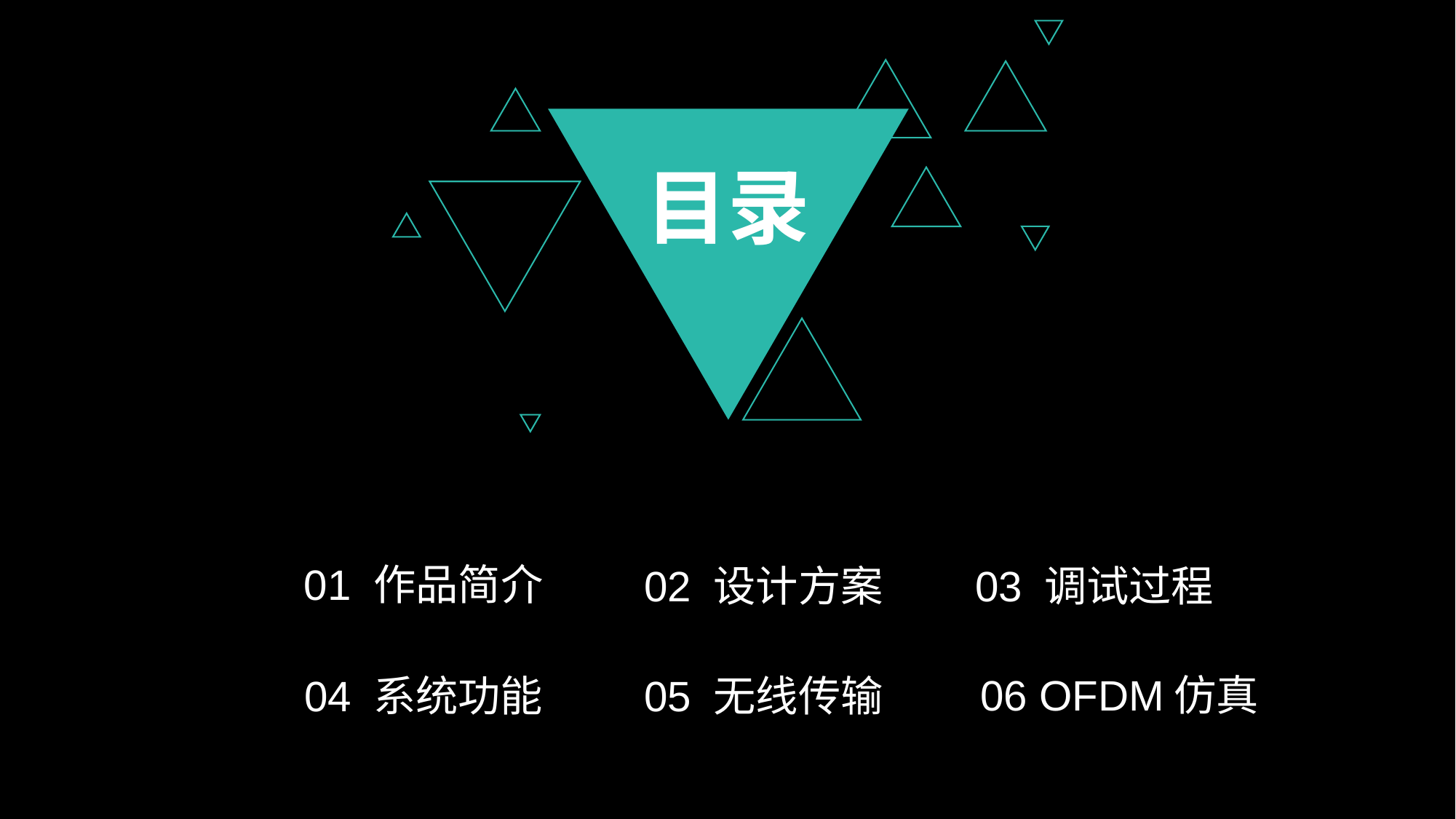

目录
01 作品简介
02 设计方案
03 调试过程
06 OFDM仿真
05 无线传输
04 系统功能